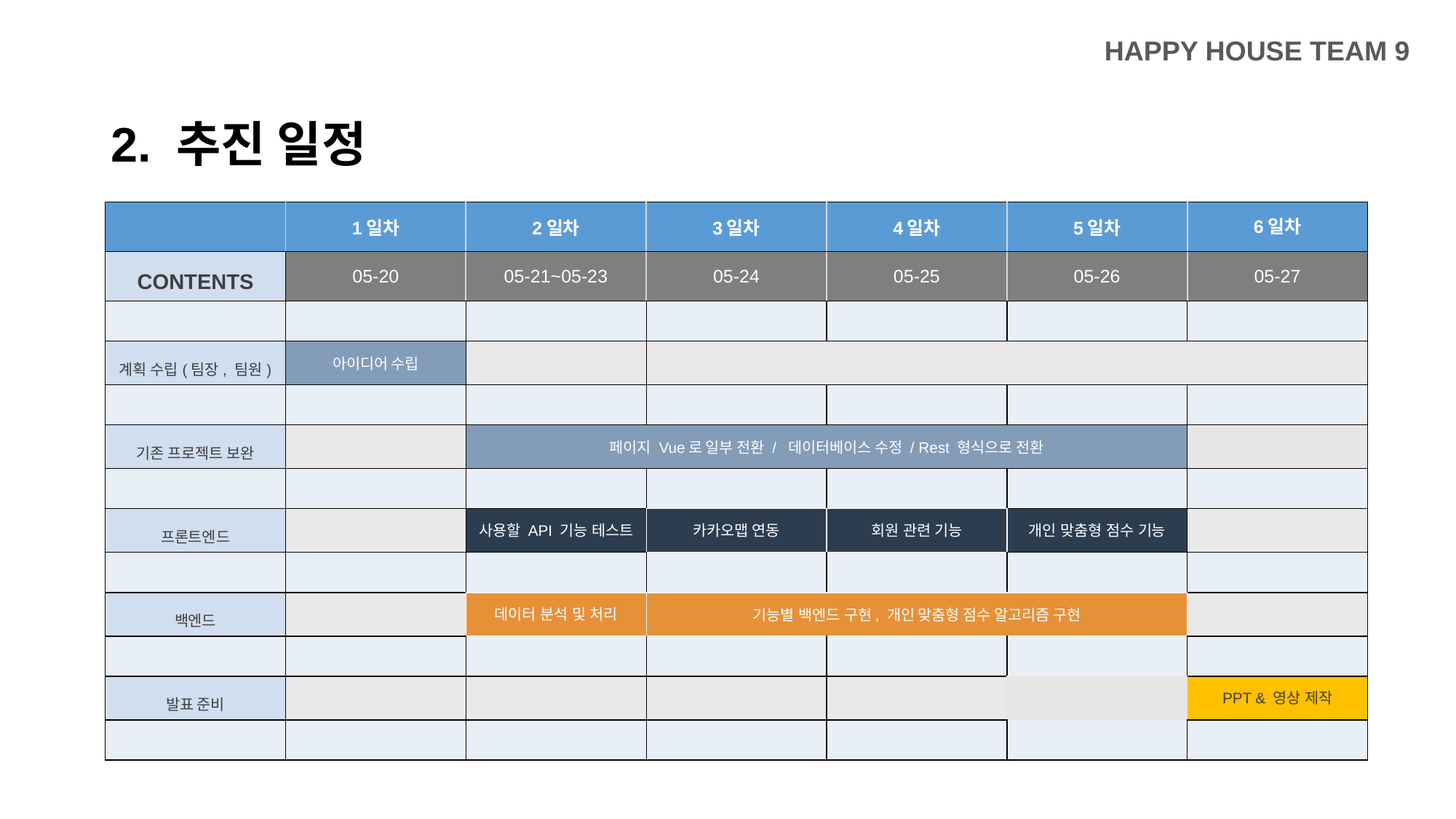

HAPPY HOUSE TEAM 9

2. 추진 일정

|  | 1일차 | 2일차 | 3일차 | 4일차 | 5일차 | 6일차 |
| --- | --- | --- | --- | --- | --- | --- |
| CONTENTS | 05-20 | 05-21~05-23 | 05-24 | 05-25 | 05-26 | 05-27 |
|  |  |  |  |  |  |  |
| 계획 수립(팀장, 팀원) | 아이디어 수립 |  |  |  |  |  |
|  |  |  |  |  |  |  |
| 기존 프로젝트 보완 |  | 페이지 Vue로 일부 전환 / 데이터베이스 수정 / Rest 형식으로 전환 |  |  |  |  |
|  |  |  |  |  |  |  |
| 프론트엔드 |  | 사용할 API 기능 테스트 | 카카오맵 연동 | 회원 관련 기능 | 개인 맞춤형 점수 기능 |  |
|  |  |  |  |  |  |  |
| 백엔드 |  | 데이터 분석 및 처리 | 기능별 백엔드 구현, 개인 맞춤형 점수 알고리즘 구현 |  |  |  |
|  |  |  |  |  |  |  |
| 발표 준비 |  |  |  |  |  | PPT & 영상 제작 |
|  |  |  |  |  |  |  |